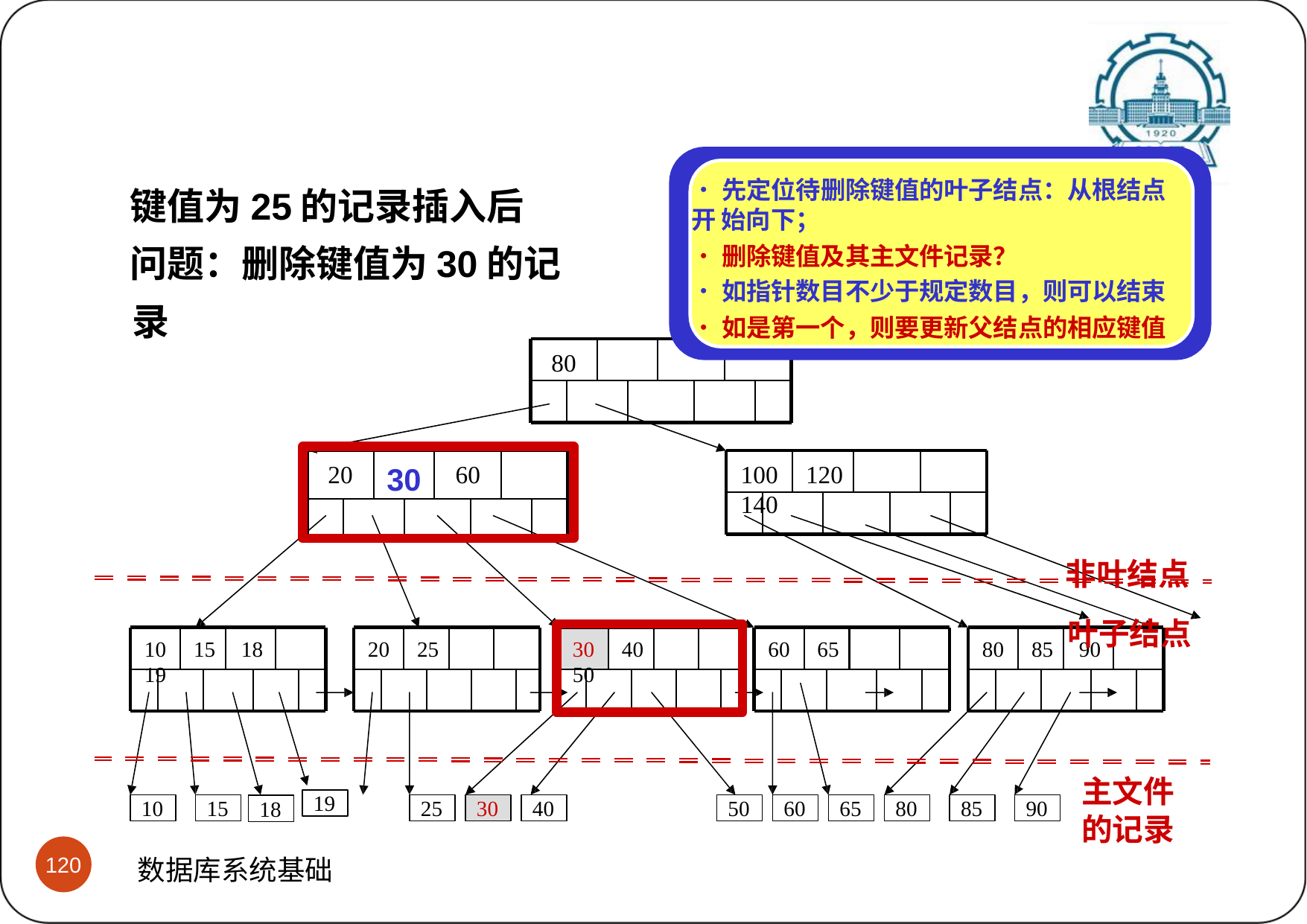

# B+树之分裂与合并过程再示例
(5)简单删除

键值为25的记录插入后
问题：删除键值为30的记录
•先定位待删除键值的叶子结点：从根结点开 始向下；
•删除键值及其主文件记录？
•如指针数目不少于规定数目，则可以结束
•如是第一个，则要更新父结点的相应键值

80

20
60
100	120	140
30

非叶结点 叶子结点

10	15	18	19
20	25
30	40	50
60	65
80	85	90

主文件 的记录
19
10
15
25
30
40
50
60
65
80
85
90
18